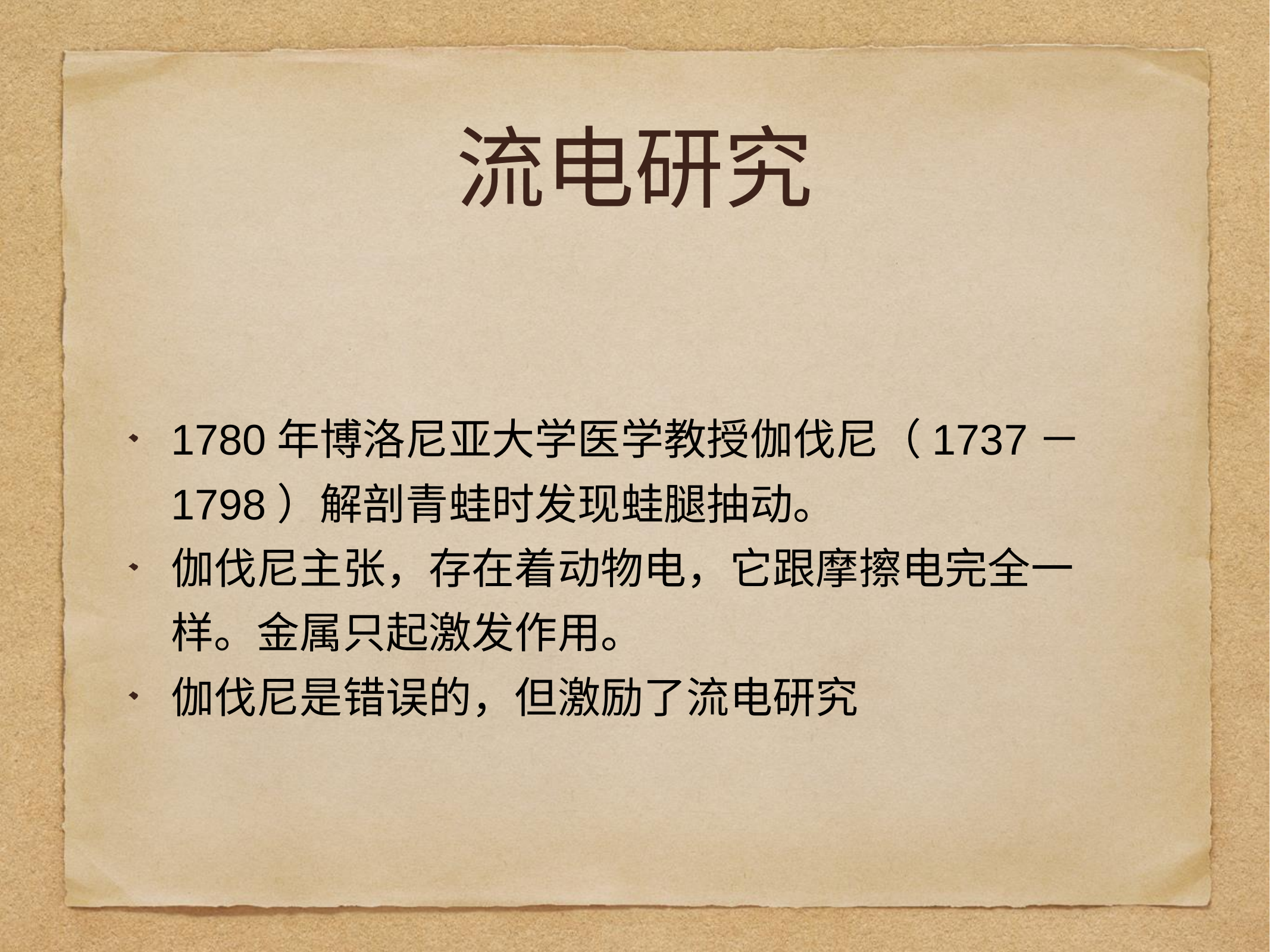

# 流电研究
1780年博洛尼亚大学医学教授伽伐尼（1737－1798）解剖青蛙时发现蛙腿抽动。
伽伐尼主张，存在着动物电，它跟摩擦电完全一样。金属只起激发作用。
伽伐尼是错误的，但激励了流电研究